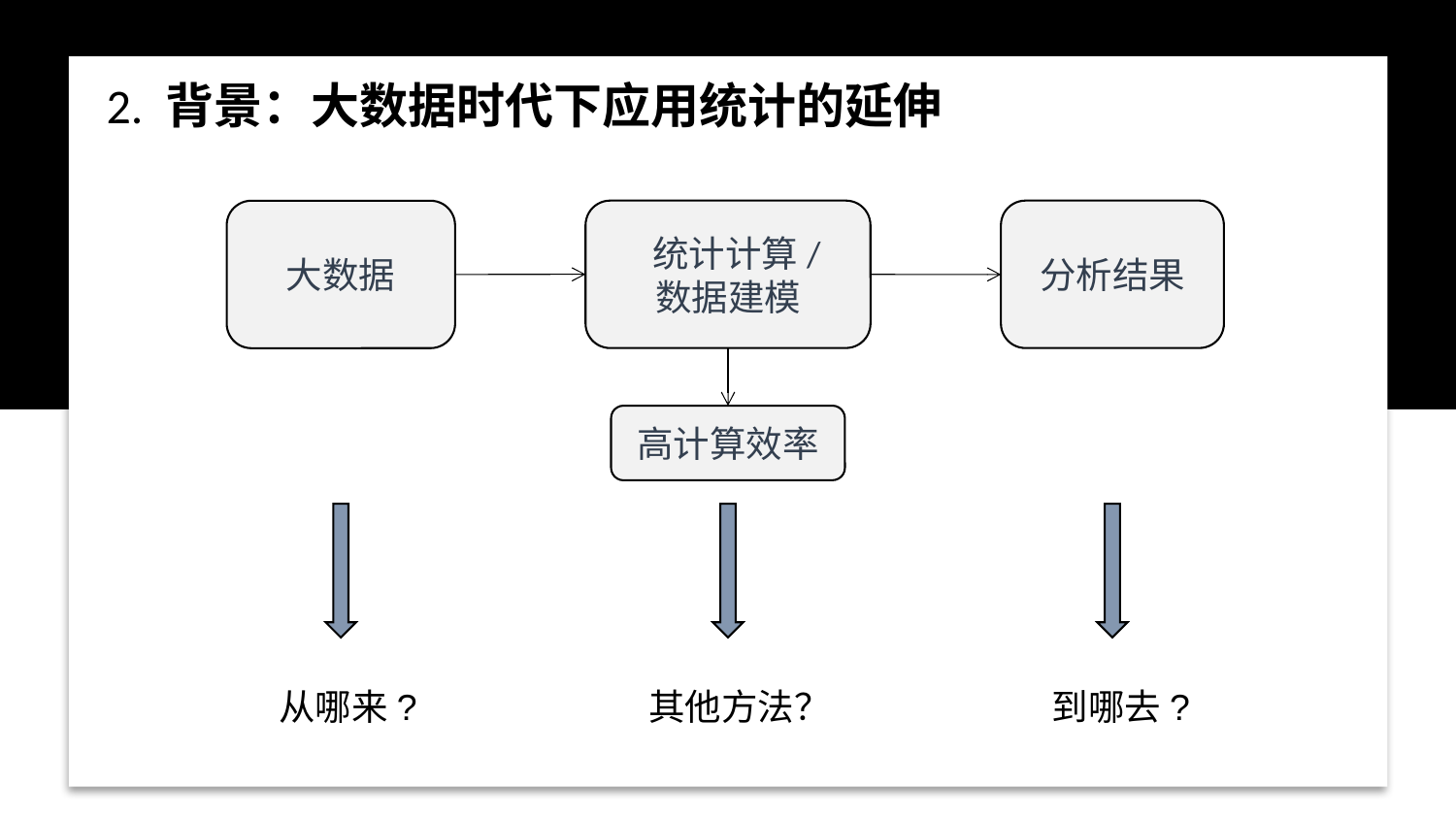

2. 背景：大数据时代下应用统计的延伸

 统计计算/
数据建模
分析结果
大数据
高计算效率

从哪来?
其他方法？
到哪去?